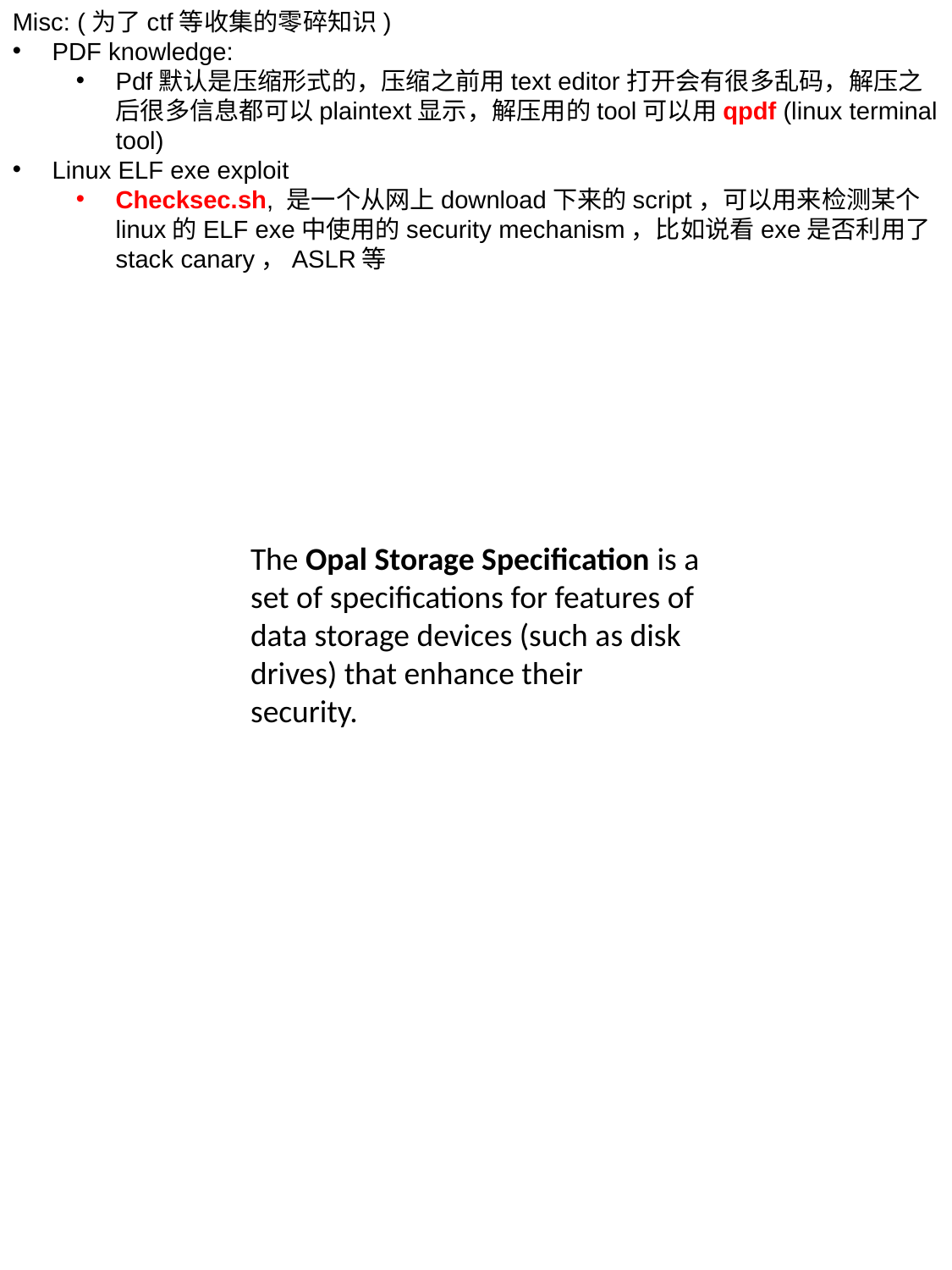

Misc: (为了ctf等收集的零碎知识)
PDF knowledge:
Pdf默认是压缩形式的，压缩之前用text editor打开会有很多乱码，解压之后很多信息都可以plaintext显示，解压用的tool可以用qpdf (linux terminal tool)
Linux ELF exe exploit
Checksec.sh, 是一个从网上download下来的script，可以用来检测某个linux的ELF exe中使用的security mechanism，比如说看exe是否利用了stack canary，ASLR等
The Opal Storage Specification is a set of specifications for features of data storage devices (such as disk drives) that enhance their security.